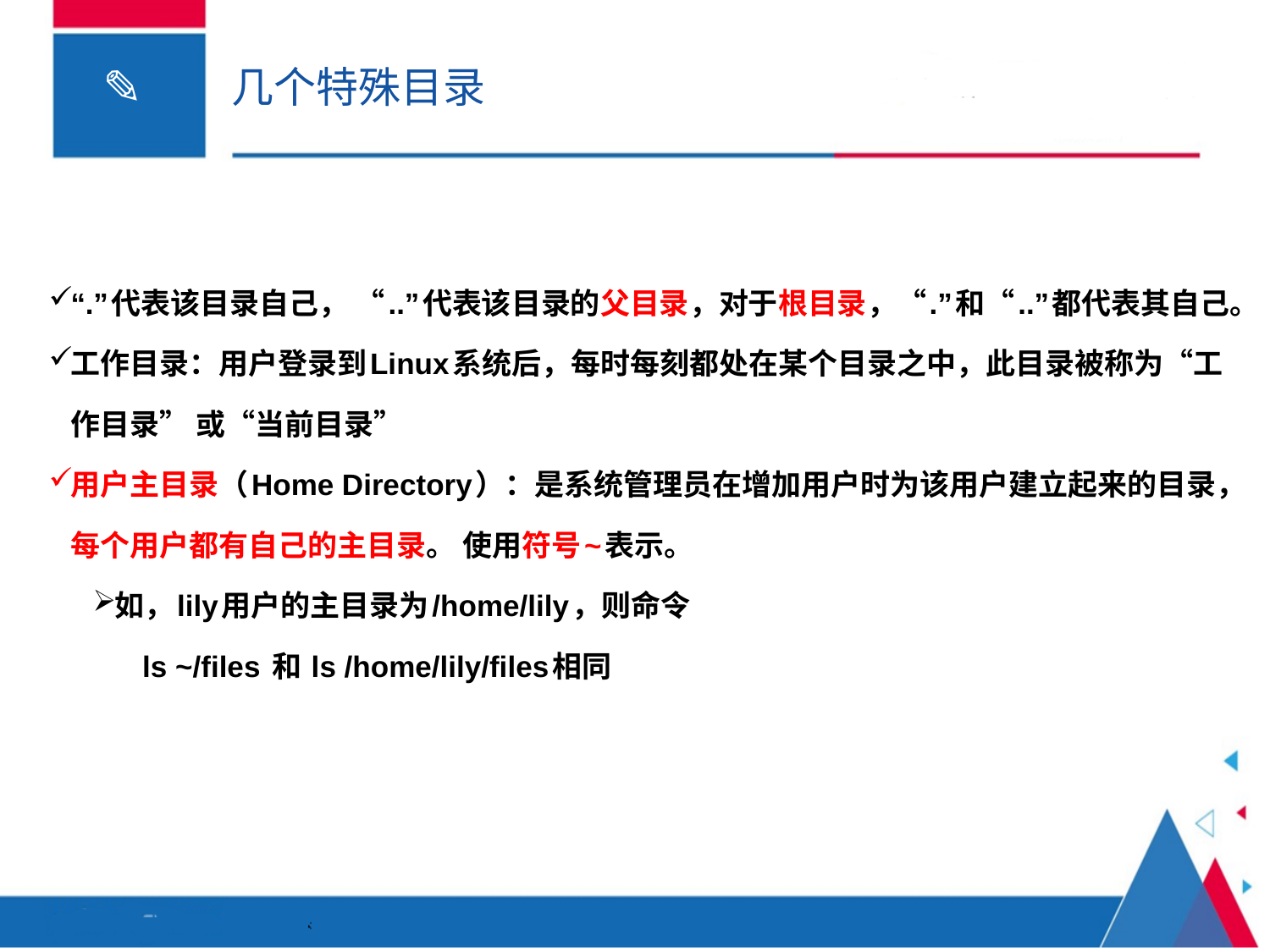

# 几个特殊目录
“.”代表该目录自己， “..”代表该目录的父目录，对于根目录，“.”和“..”都代表其自己。
工作目录：用户登录到Linux系统后，每时每刻都处在某个目录之中，此目录被称为“工作目录” 或“当前目录”
用户主目录（Home Directory）：是系统管理员在增加用户时为该用户建立起来的目录，每个用户都有自己的主目录。 使用符号~表示。
如，lily用户的主目录为/home/lily，则命令
      ls ~/files 和 ls /home/lily/files相同